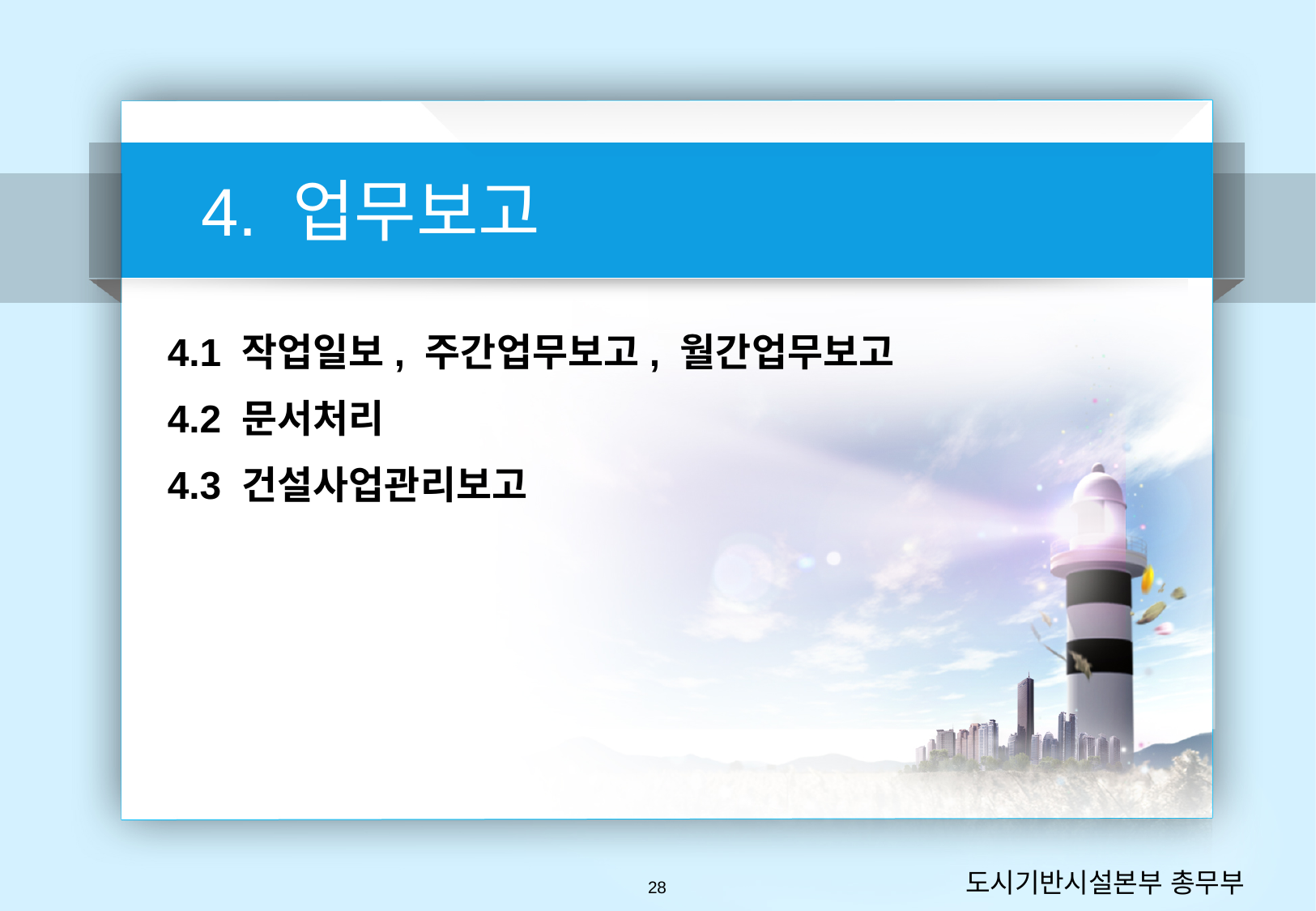

4. 업무보고
4.1 작업일보, 주간업무보고, 월간업무보고
4.2 문서처리
4.3 건설사업관리보고